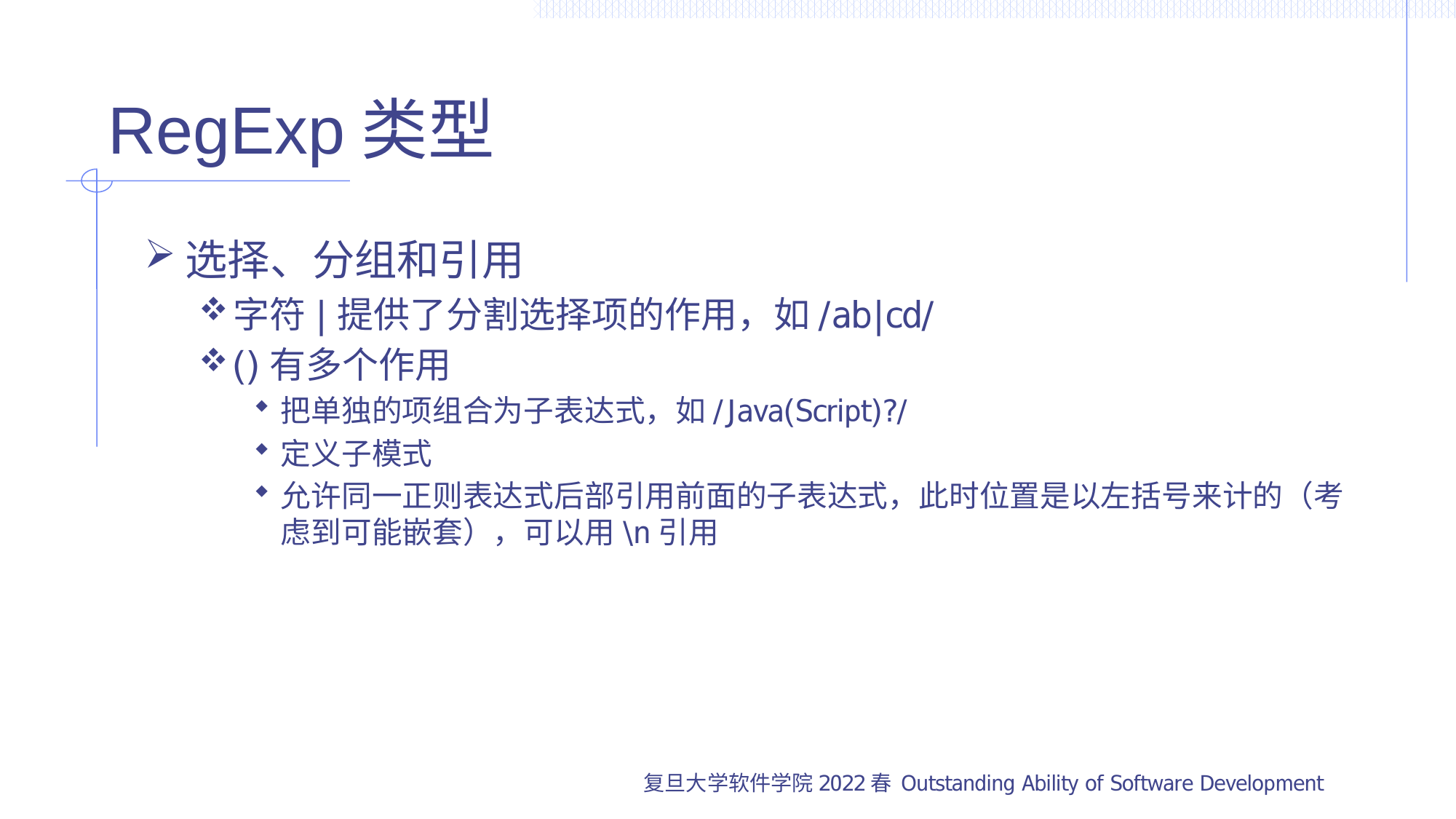

# RegExp类型
选择、分组和引用
字符|提供了分割选择项的作用，如/ab|cd/
()有多个作用
把单独的项组合为子表达式，如/Java(Script)?/
定义子模式
允许同一正则表达式后部引用前面的子表达式，此时位置是以左括号来计的（考虑到可能嵌套），可以用\n引用